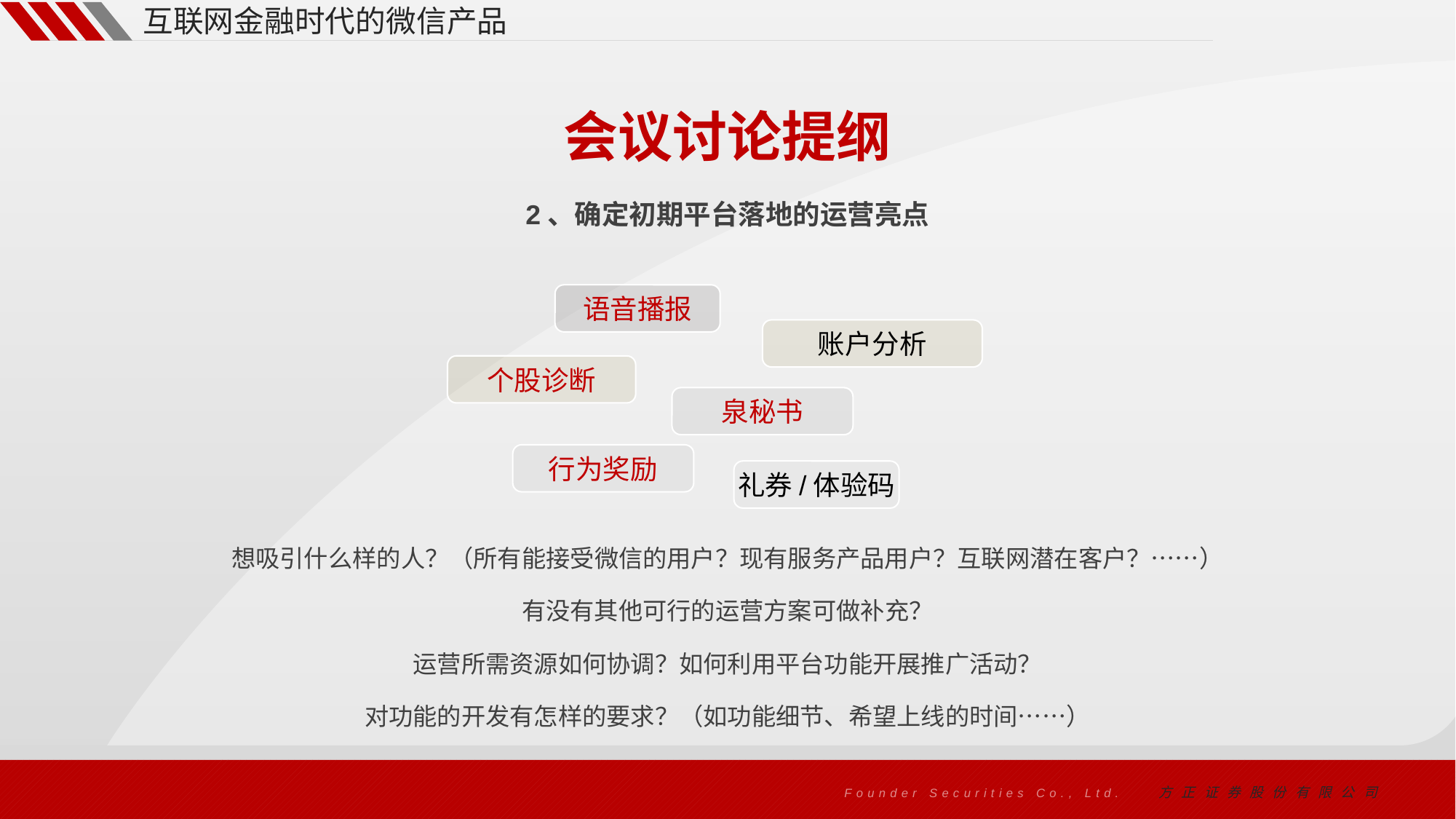

互联网金融时代的微信产品
会议讨论提纲
2、确定初期平台落地的运营亮点

想吸引什么样的人？（所有能接受微信的用户？现有服务产品用户？互联网潜在客户？……）
有没有其他可行的运营方案可做补充？
运营所需资源如何协调？如何利用平台功能开展推广活动？
对功能的开发有怎样的要求？（如功能细节、希望上线的时间……）
语音播报
账户分析
个股诊断
泉秘书
行为奖励
礼券/体验码